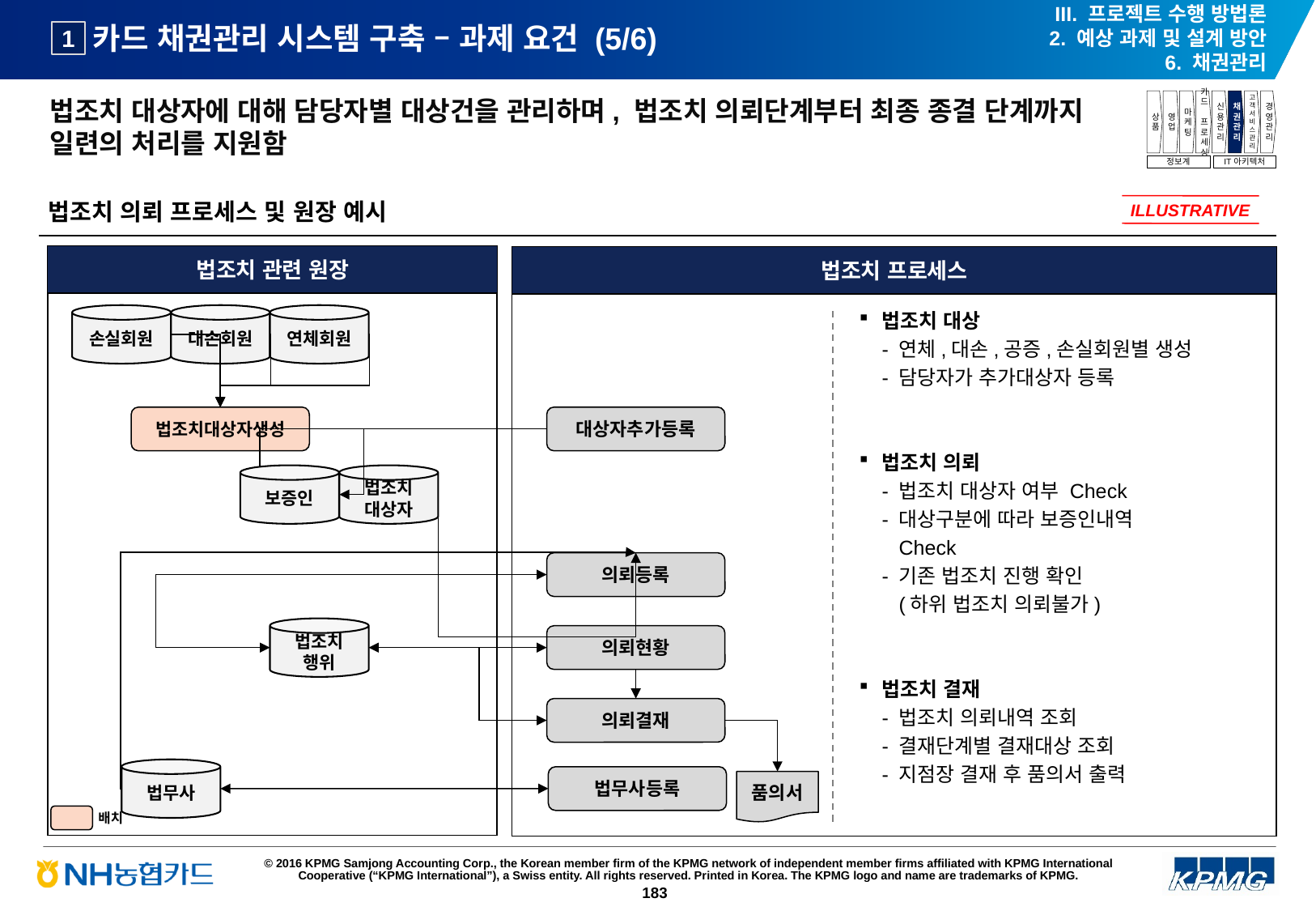

III. 프로젝트 수행 방법론
2. 예상 과제 및 설계 방안
6. 채권관리
# 카드 채권관리 시스템 구축 – 과제 요건 (5/6)
1
법조치 대상자에 대해 담당자별 대상건을 관리하며, 법조치 의뢰단계부터 최종 종결 단계까지 일련의 처리를 지원함

상품
영업
마케팅
카드
프로세싱
신용관리
채권관리
고객서비스관리
경영관리
정보계
IT아키텍처
법조치 의뢰 프로세스 및 원장 예시
ILLUSTRATIVE
법조치 관련 원장

법조치 프로세스

법조치 대상
    - 연체,대손,공증,손실회원별 생성
    - 담당자가 추가대상자 등록

법조치 의뢰
    - 법조치 대상자 여부 Check
    - 대상구분에 따라 보증인내역
       Check
    - 기존 법조치 진행 확인
       (하위 법조치 의뢰불가)

법조치 결재
    - 법조치 의뢰내역 조회
    - 결재단계별 결재대상 조회
    - 지점장 결재 후 품의서 출력
손실회원
대손회원
연체회원
법조치대상자생성
대상자추가등록
보증인
법조치
대상자
의뢰등록
법조치
행위
의뢰현황
의뢰결재
법무사
법무사등록
품의서

배치